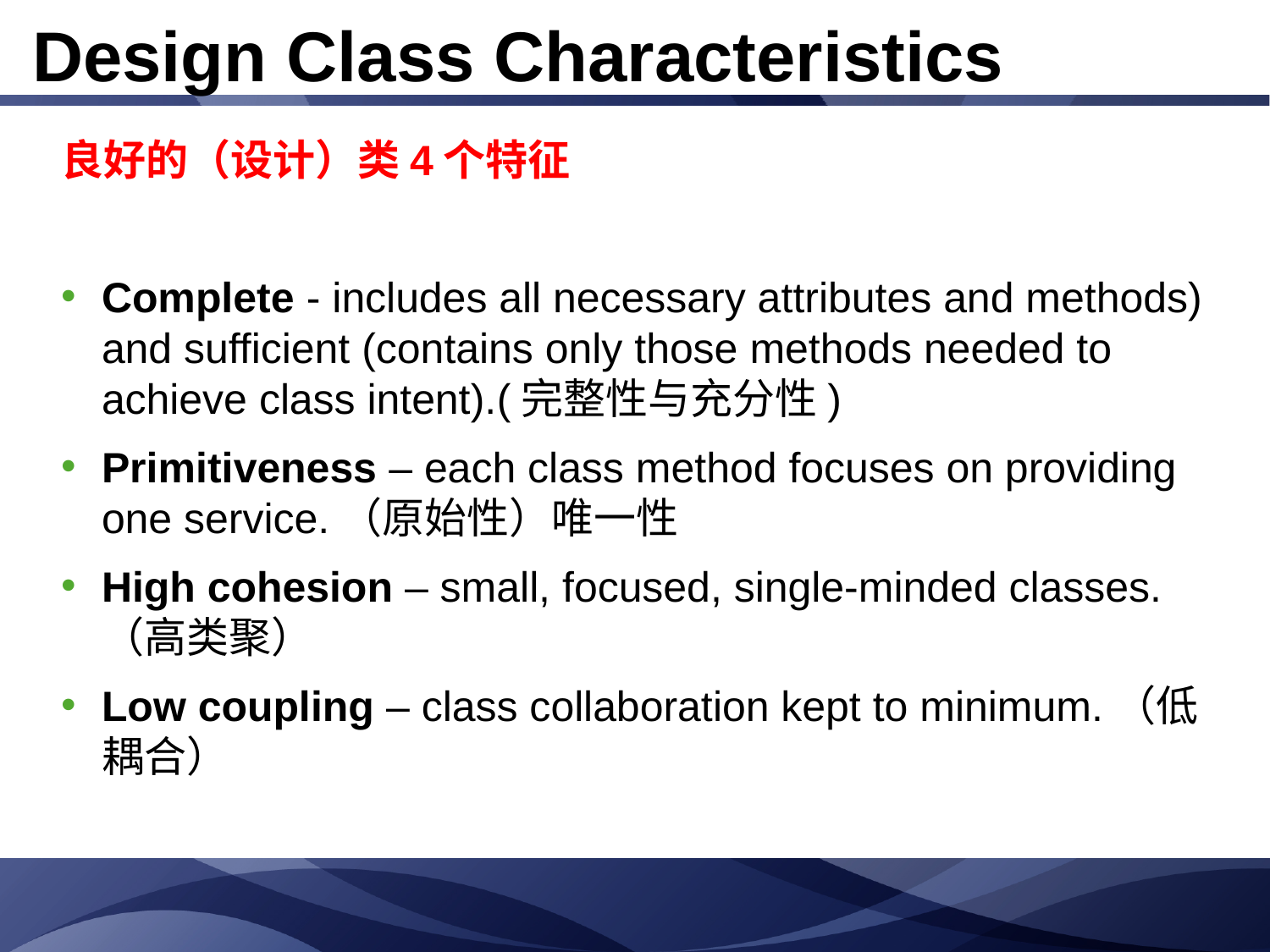

# Design Class Characteristics
良好的（设计）类4个特征

Complete - includes all necessary attributes and methods) and sufficient (contains only those methods needed to achieve class intent).(完整性与充分性)
Primitiveness – each class method focuses on providing one service.（原始性）唯一性
High cohesion – small, focused, single-minded classes.（高类聚）
Low coupling – class collaboration kept to minimum.（低耦合）
64